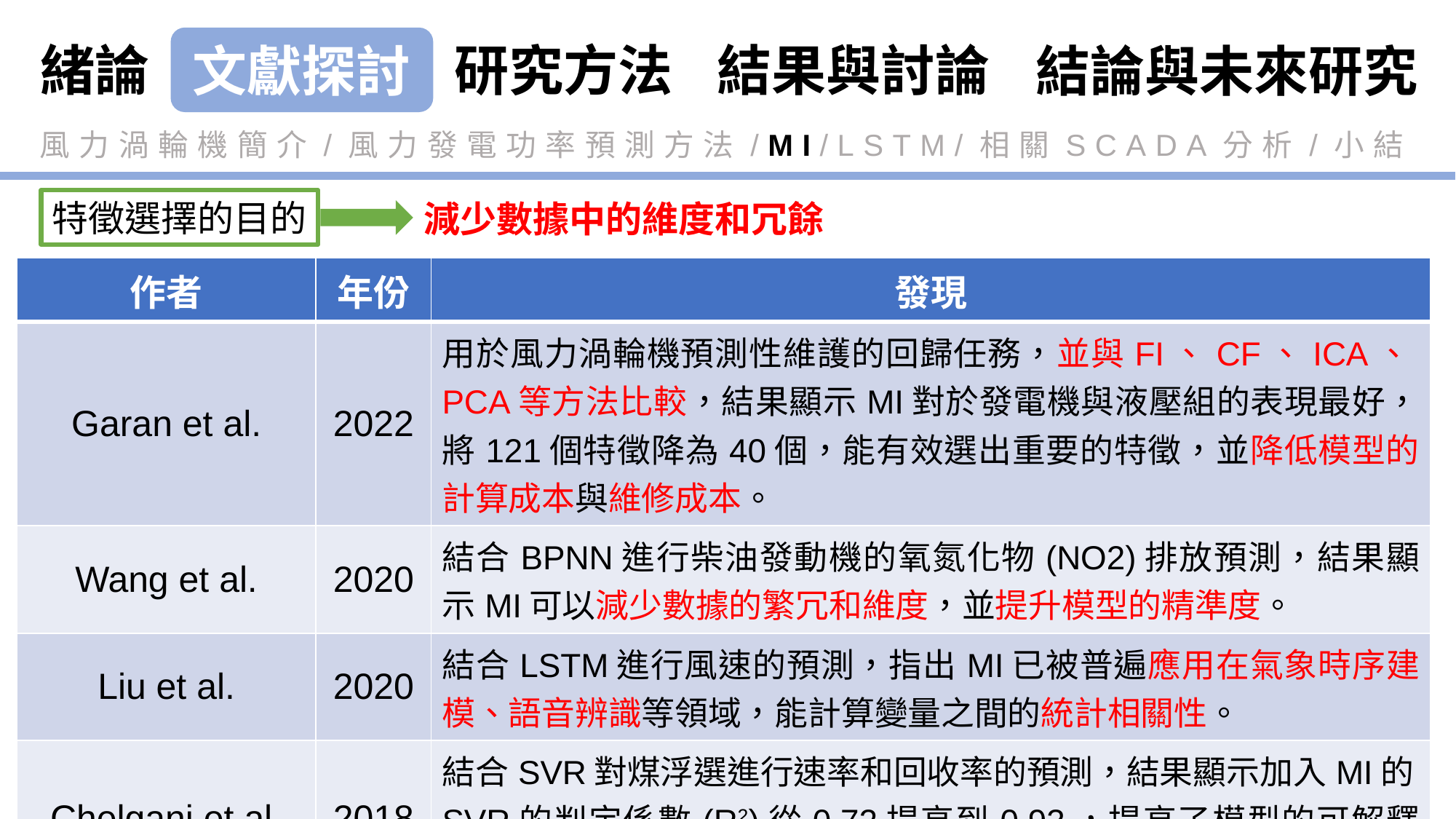

緒論
研究方法
結果與討論
結論與未來研究
文獻探討
風力渦輪機簡介/風力發電功率預測方法/MI/LSTM/相關SCADA分析/小結

特徵選擇的目的
減少數據中的維度和冗餘

| 作者 | 年份 | 發現 |
| --- | --- | --- |
| Garan et al. | 2022 | 用於風力渦輪機預測性維護的回歸任務，並與FI、CF、ICA、PCA等方法比較，結果顯示MI對於發電機與液壓組的表現最好，將121個特徵降為40個，能有效選出重要的特徵，並降低模型的計算成本與維修成本。 |
| Wang et al. | 2020 | 結合BPNN進行柴油發動機的氧氮化物(NO2)排放預測，結果顯示MI可以減少數據的繁冗和維度，並提升模型的精準度。 |
| Liu et al. | 2020 | 結合LSTM進行風速的預測，指出MI已被普遍應用在氣象時序建模、語音辨識等領域，能計算變量之間的統計相關性。 |
| Chelgani et al. | 2018 | 結合SVR對煤浮選進行速率和回收率的預測，結果顯示加入MI的SVR的判定係數(R2)從0.72提高到0.93，提高了模型的可解釋性，也降低模型過擬合的可能性。 |

20